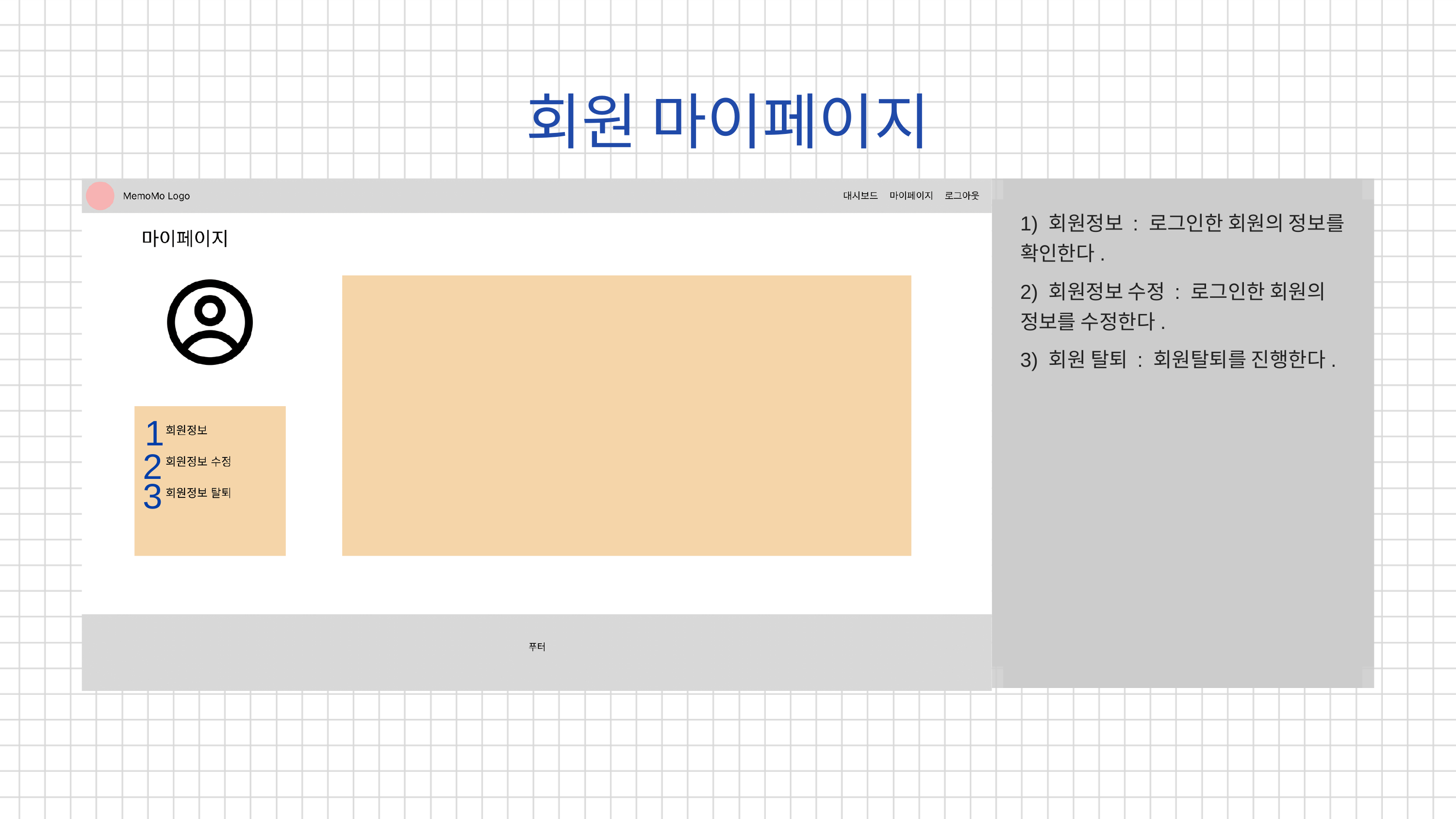

회원 마이페이지

1) 회원정보 : 로그인한 회원의 정보를 확인한다.

2) 회원정보 수정 : 로그인한 회원의 정보를 수정한다.

3) 회원 탈퇴 : 회원탈퇴를 진행한다.

1
2
3